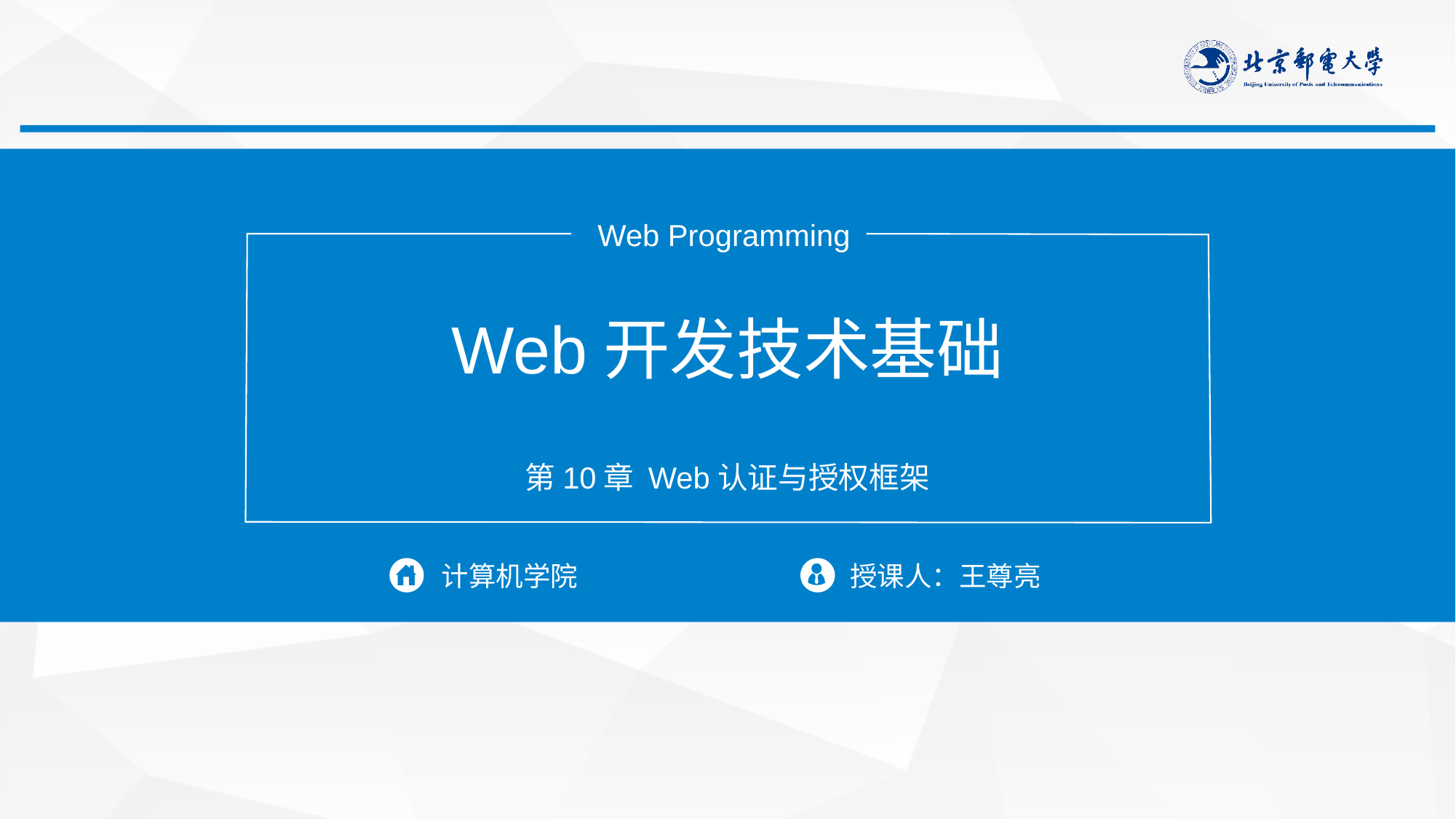

Web Programming

Web开发技术基础
第10章 Web认证与授权框架
计算机学院
授课人：王尊亮